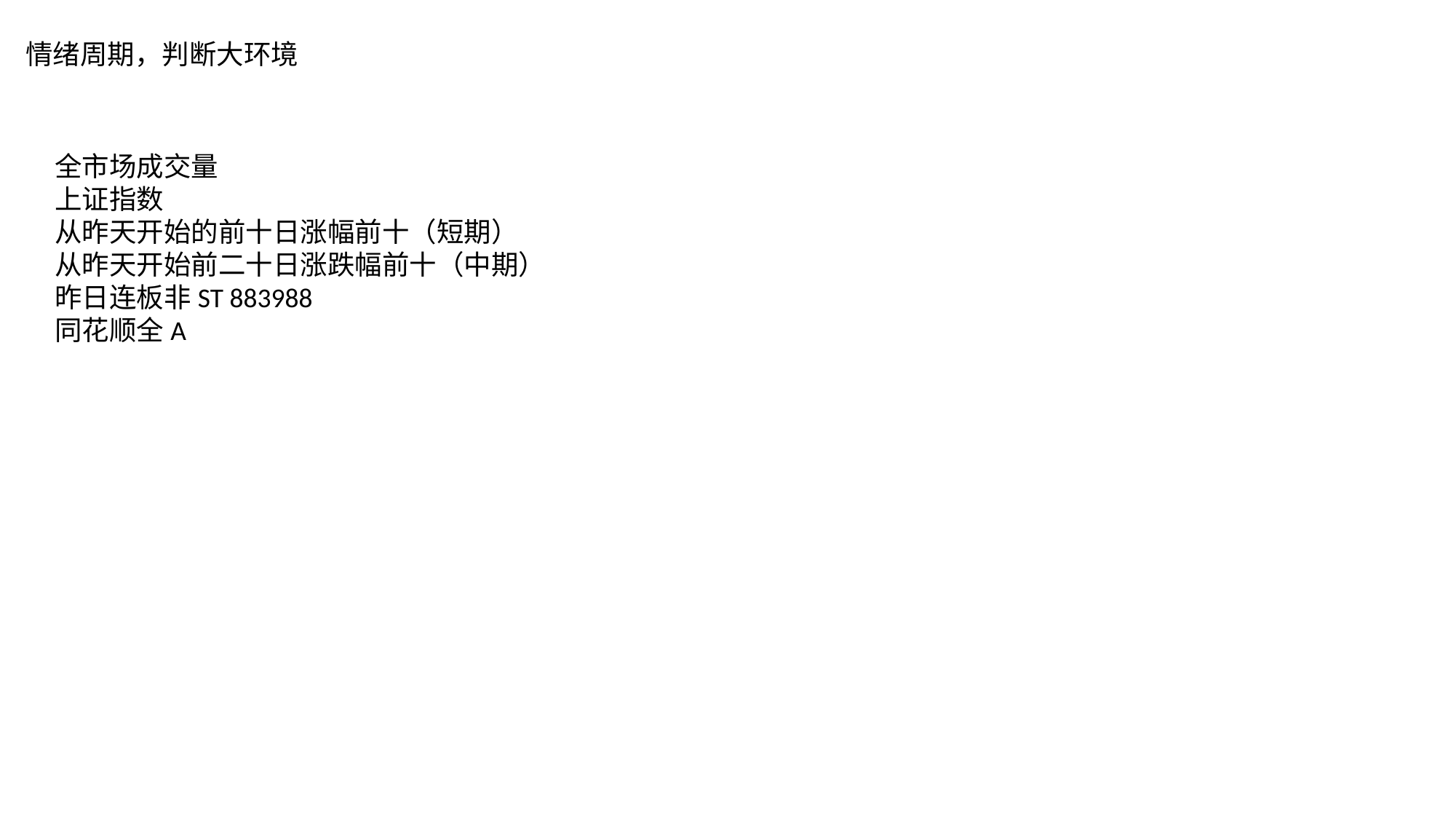

情绪周期，判断大环境
全市场成交量
上证指数
从昨天开始的前十日涨幅前十（短期）
从昨天开始前二十日涨跌幅前十（中期）
昨日连板非ST 883988
同花顺全A